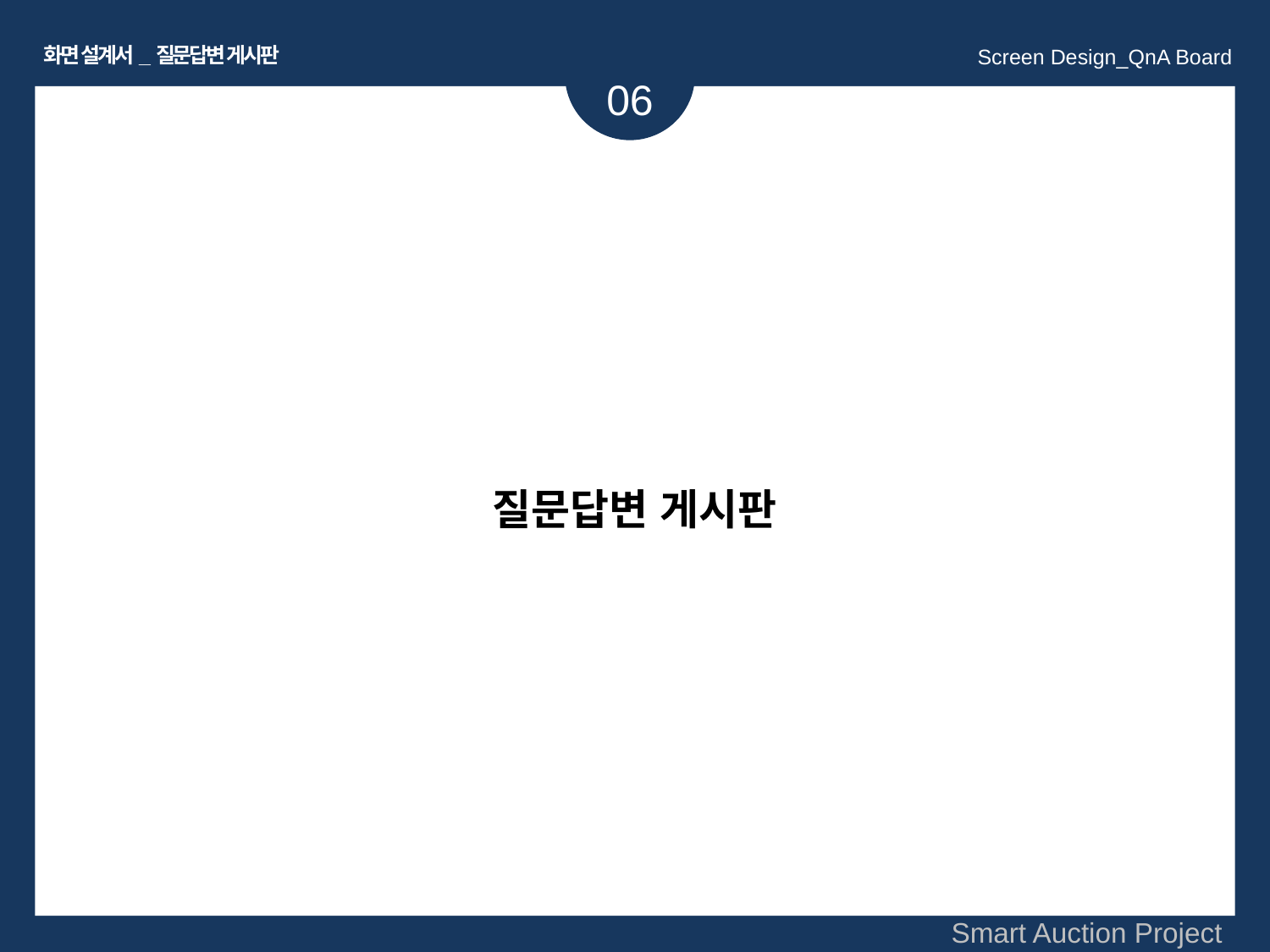

화면 설계서_질문답변 게시판
Screen Design_QnA Board
06

질문답변 게시판
Smart Auction Project